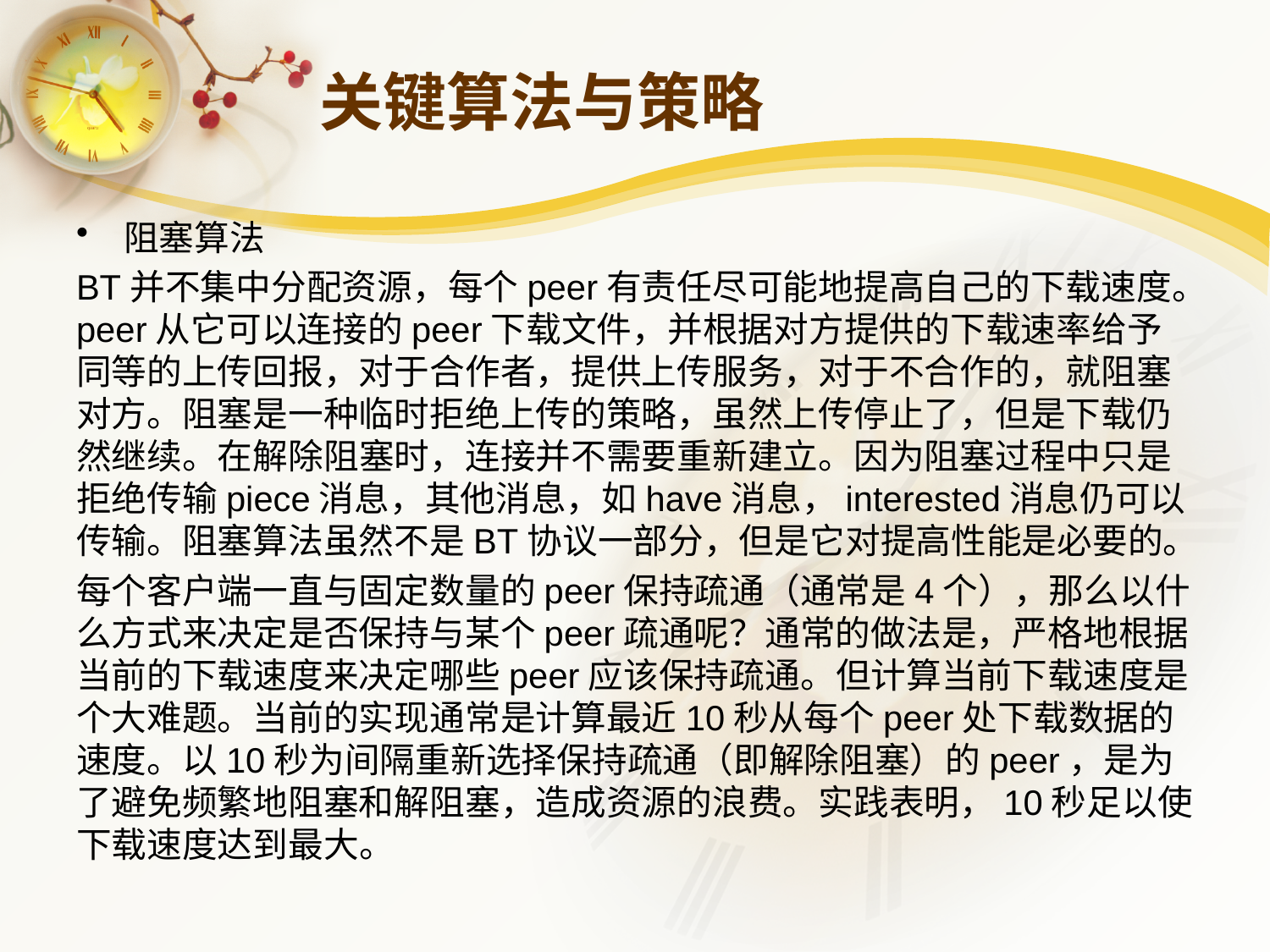

# 关键算法与策略
阻塞算法
BT并不集中分配资源，每个peer有责任尽可能地提高自己的下载速度。peer从它可以连接的peer下载文件，并根据对方提供的下载速率给予同等的上传回报，对于合作者，提供上传服务，对于不合作的，就阻塞对方。阻塞是一种临时拒绝上传的策略，虽然上传停止了，但是下载仍然继续。在解除阻塞时，连接并不需要重新建立。因为阻塞过程中只是拒绝传输piece消息，其他消息，如have消息，interested消息仍可以传输。阻塞算法虽然不是BT协议一部分，但是它对提高性能是必要的。
每个客户端一直与固定数量的peer保持疏通（通常是4个），那么以什么方式来决定是否保持与某个peer疏通呢？通常的做法是，严格地根据当前的下载速度来决定哪些peer应该保持疏通。但计算当前下载速度是个大难题。当前的实现通常是计算最近10秒从每个peer处下载数据的速度。以10秒为间隔重新选择保持疏通（即解除阻塞）的peer，是为了避免频繁地阻塞和解阻塞，造成资源的浪费。实践表明，10秒足以使下载速度达到最大。